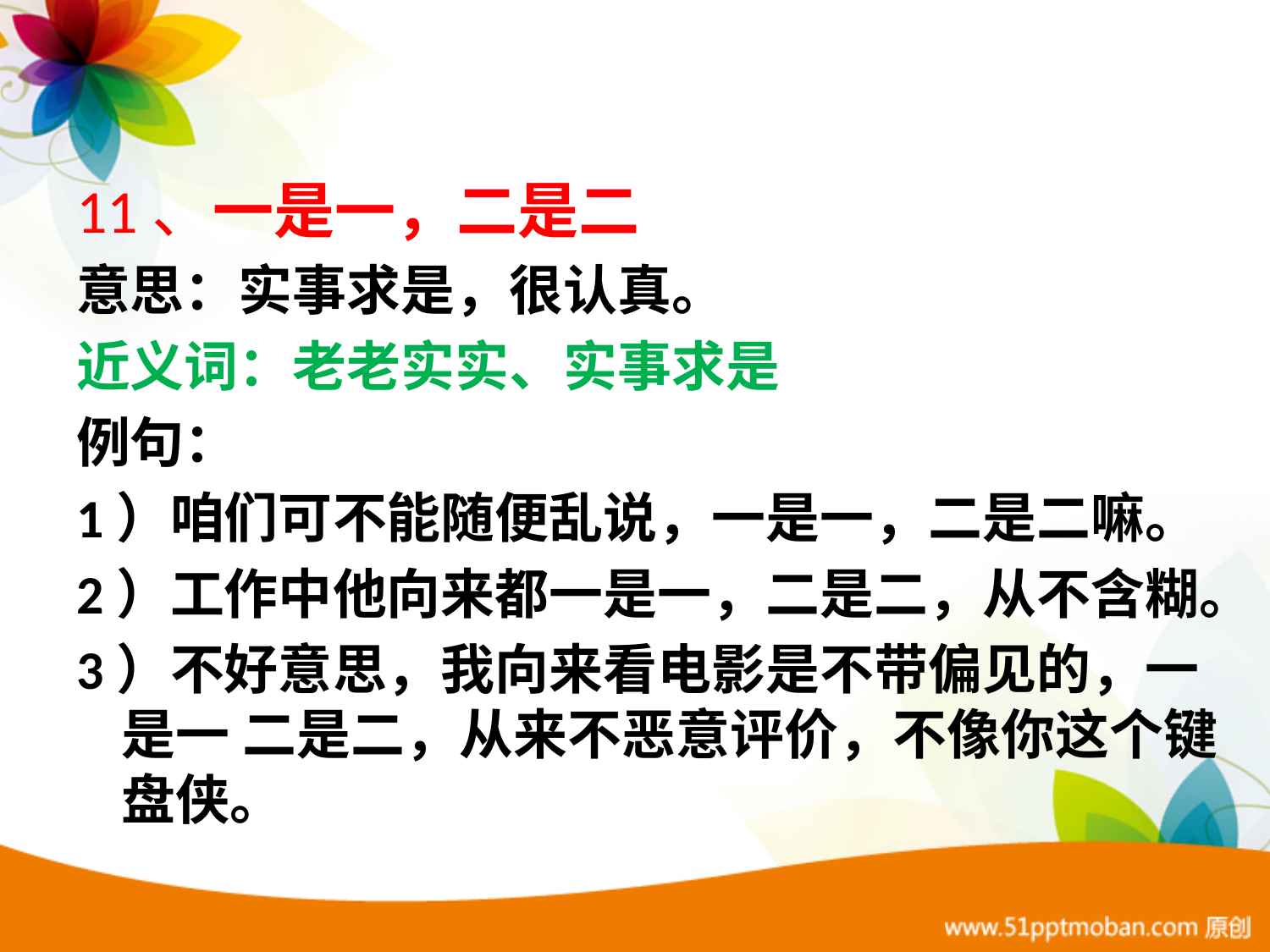

#
11、一是一，二是二
意思：实事求是，很认真。
近义词：老老实实、实事求是
例句：
1）咱们可不能随便乱说，一是一，二是二嘛。
2）工作中他向来都一是一，二是二，从不含糊。
3）不好意思，我向来看电影是不带偏见的，一是一 二是二，从来不恶意评价，不像你这个键盘侠。